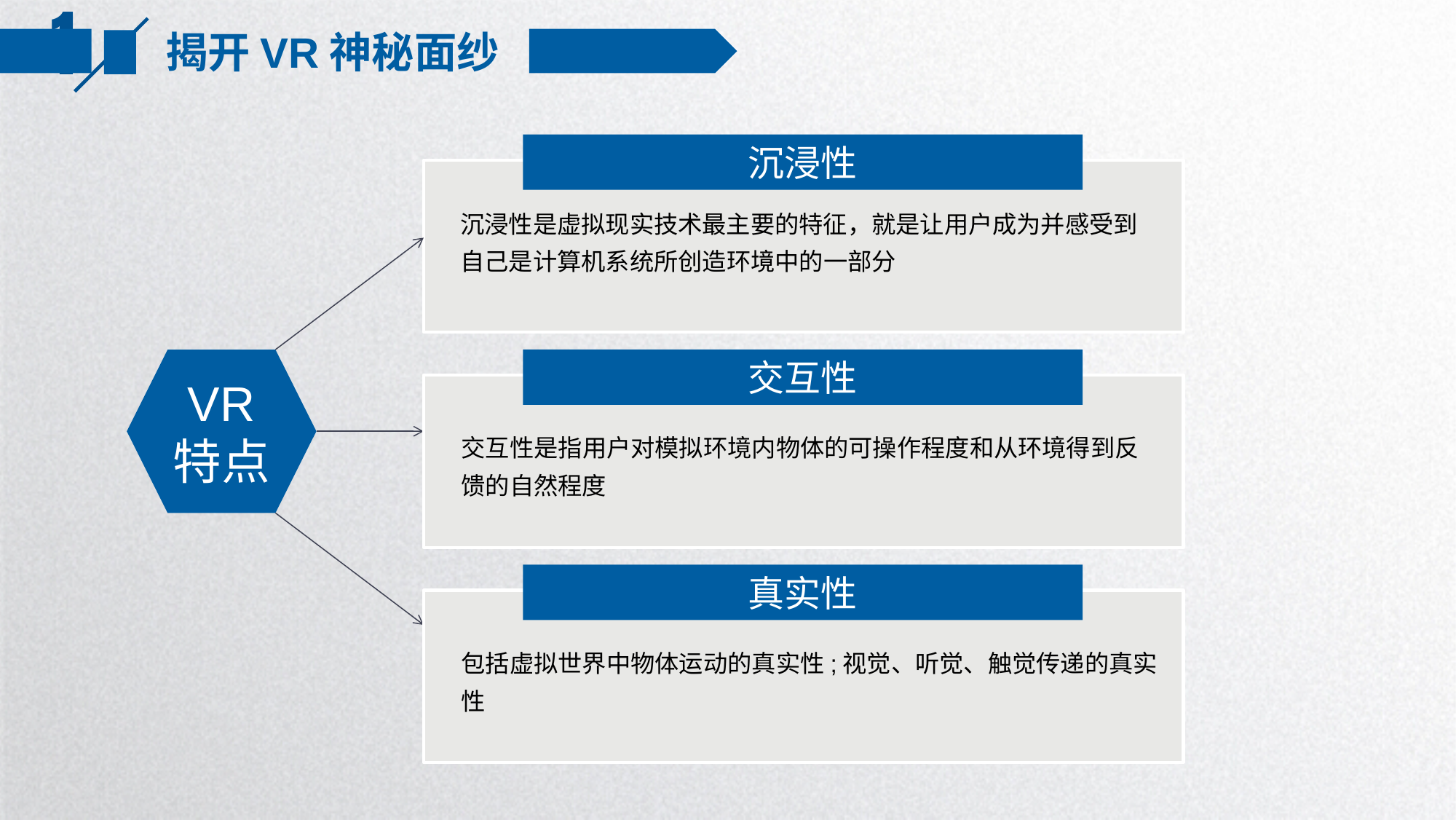

揭开VR神秘面纱

沉浸性

沉浸性是虚拟现实技术最主要的特征，就是让用户成为并感受到自己是计算机系统所创造环境中的一部分
VR
特点
交互性

交互性是指用户对模拟环境内物体的可操作程度和从环境得到反馈的自然程度
真实性

包括虚拟世界中物体运动的真实性;视觉、听觉、触觉传递的真实性